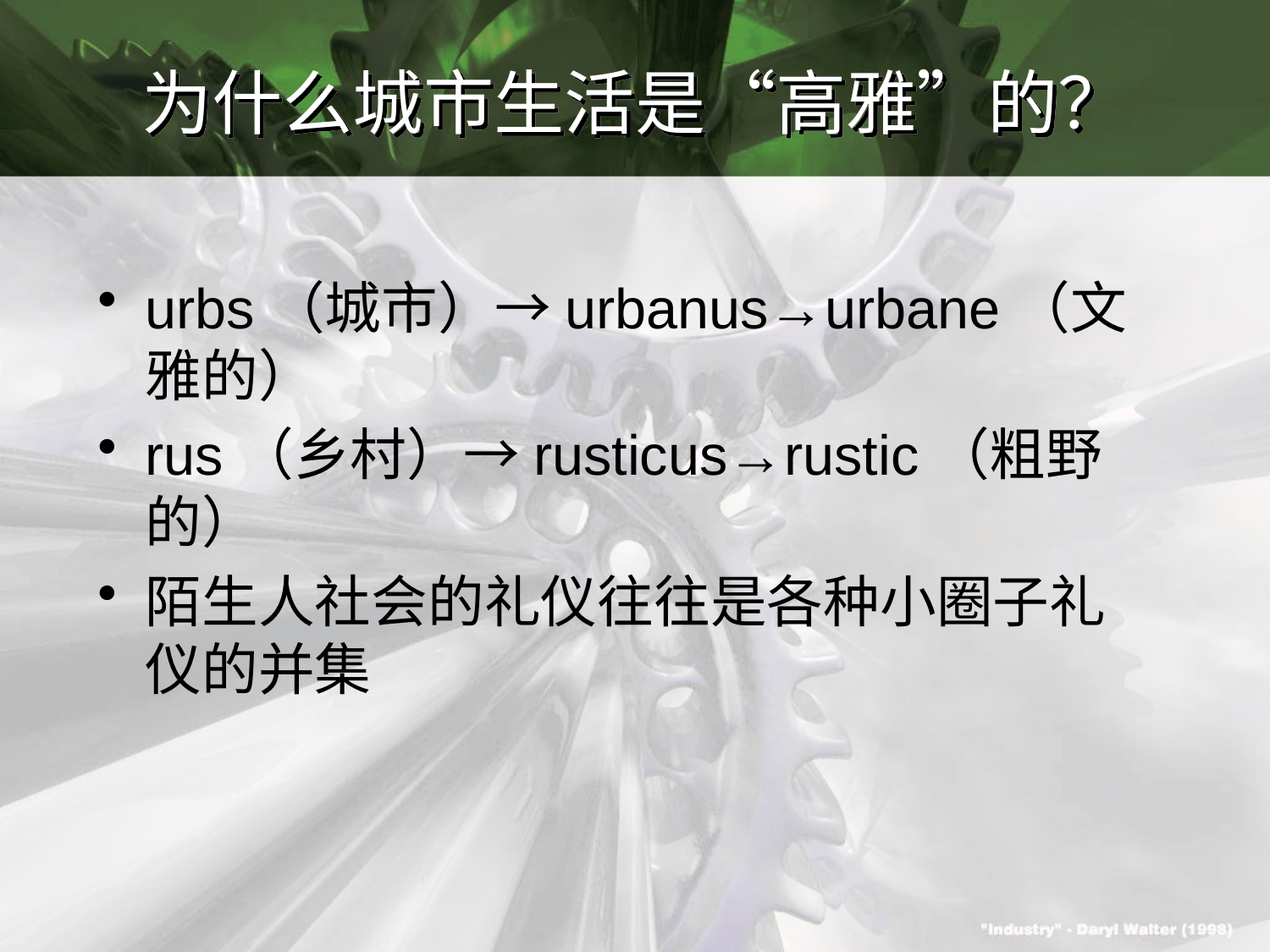

# 为什么城市生活是“高雅”的？
urbs（城市）→urbanus→urbane（文雅的）
rus（乡村）→rusticus→rustic（粗野的）
陌生人社会的礼仪往往是各种小圈子礼仪的并集